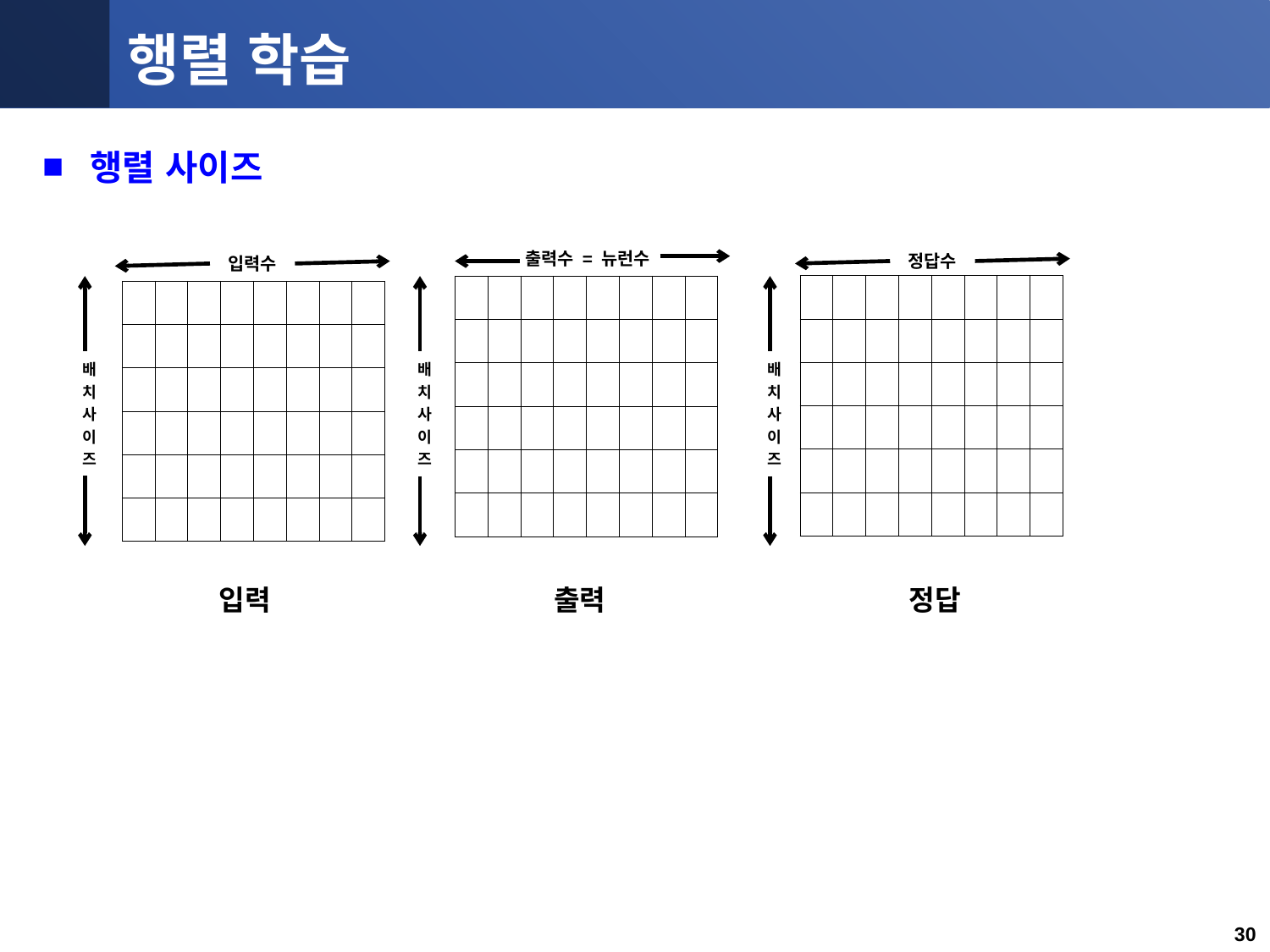

# 행렬 학습
행렬 사이즈
출력수 = 뉴런수
정답수
입력수
|  |  |  |  |  |  |  |  |
| --- | --- | --- | --- | --- | --- | --- | --- |
|  |  |  |  |  |  |  |  |
|  |  |  |  |  |  |  |  |
|  |  |  |  |  |  |  |  |
|  |  |  |  |  |  |  |  |
|  |  |  |  |  |  |  |  |
|  |  |  |  |  |  |  |  |
| --- | --- | --- | --- | --- | --- | --- | --- |
|  |  |  |  |  |  |  |  |
|  |  |  |  |  |  |  |  |
|  |  |  |  |  |  |  |  |
|  |  |  |  |  |  |  |  |
|  |  |  |  |  |  |  |  |
|  |  |  |  |  |  |  |  |
| --- | --- | --- | --- | --- | --- | --- | --- |
|  |  |  |  |  |  |  |  |
|  |  |  |  |  |  |  |  |
|  |  |  |  |  |  |  |  |
|  |  |  |  |  |  |  |  |
|  |  |  |  |  |  |  |  |
배치사이즈
배치사이즈
배치사이즈
입력
출력
정답
30